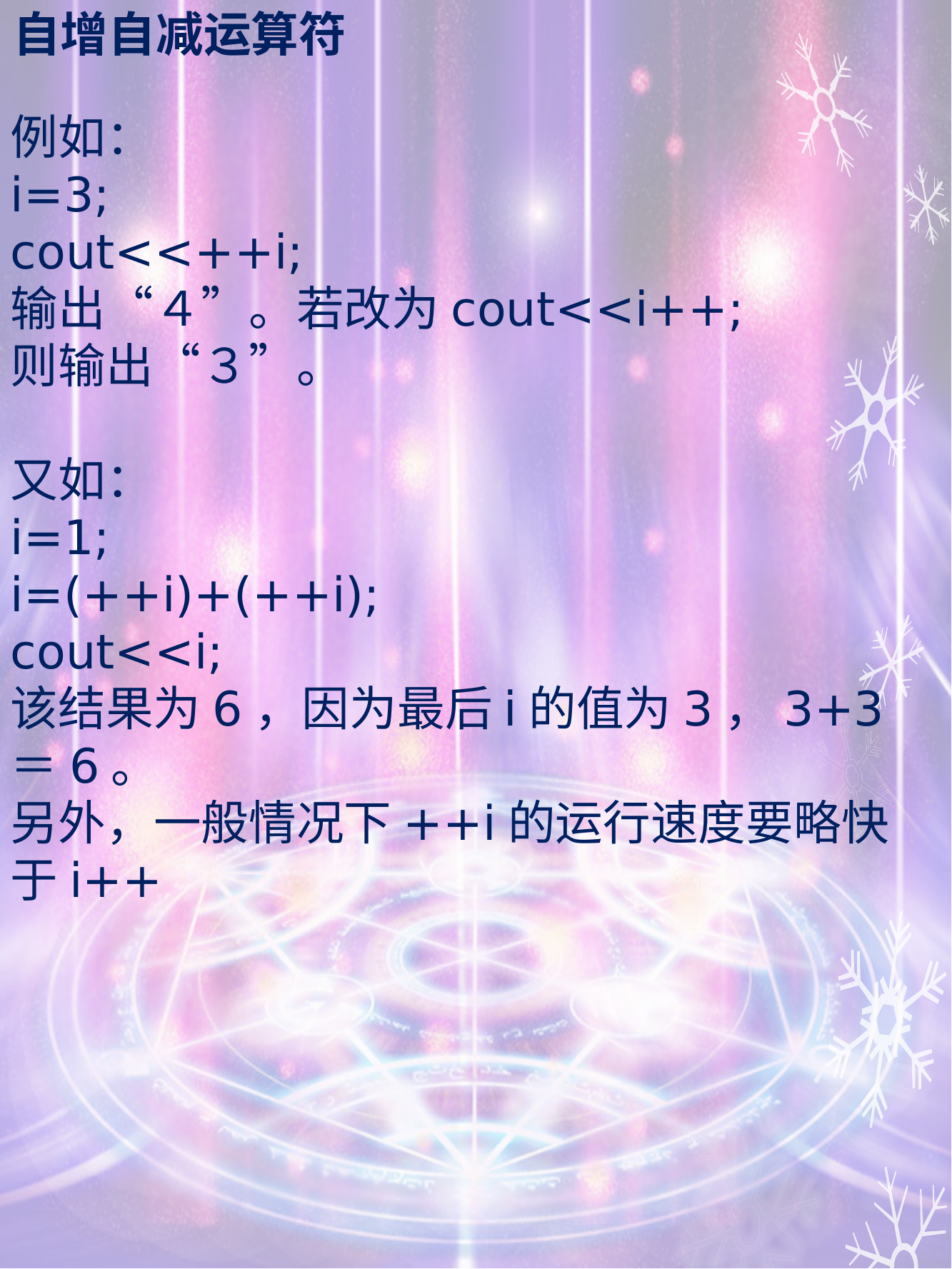

# 自增自减运算符
例如：
i=3;
cout<<++i;
输出“４”。若改为cout<<i++;
则输出“３”。

又如：
i=1;
i=(++i)+(++i);
cout<<i;
该结果为6，因为最后i的值为3，3+3＝6。
另外，一般情况下++i的运行速度要略快于i++